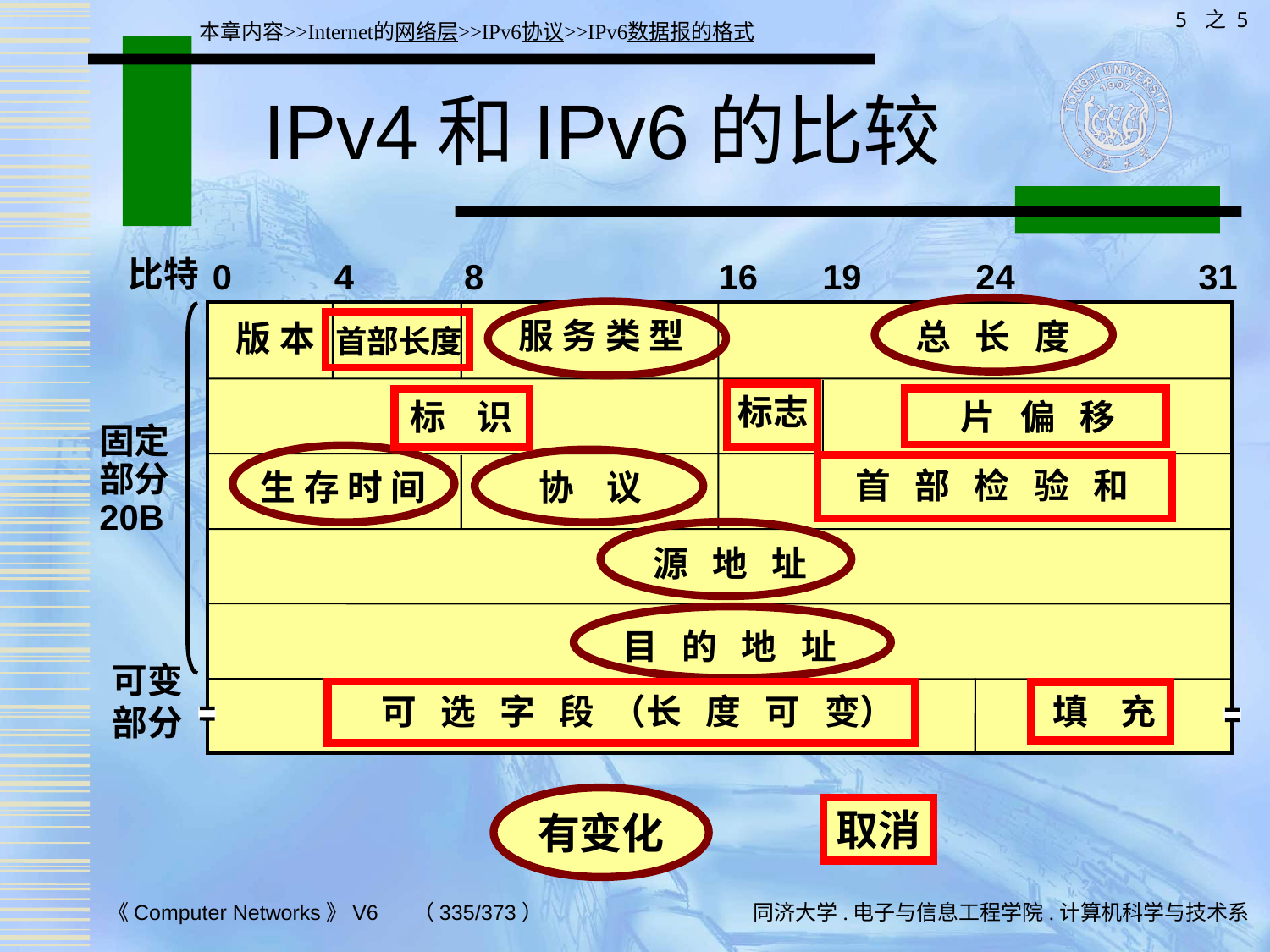

5 之 5
本章内容>>Internet的网络层>>IPv6协议>>IPv6数据报的格式
# IPv4和IPv6的比较
比特
0
4
8
16
19
24
31

服 务 类 型
总   长   度
版 本

首部长度

标志
标    识
片   偏   移
固定
部分
20B

首   部   检   验   和
生 存 时 间
协    议

源   地   址

目   的   地   址
可变
部分

可   选   字   段  （长   度   可   变）
填    充

有变化
取消